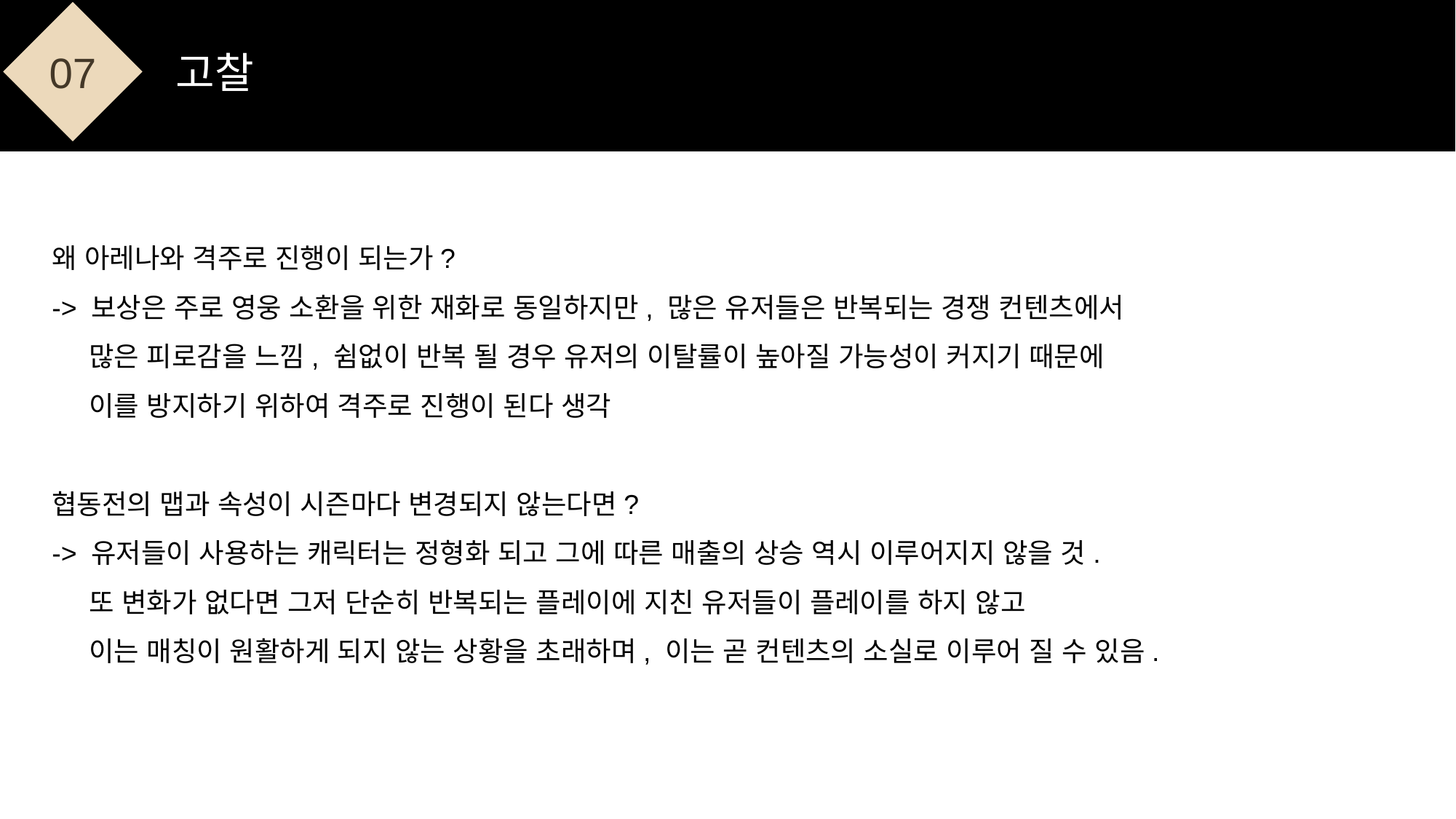

07
고찰
왜 아레나와 격주로 진행이 되는가?
-> 보상은 주로 영웅 소환을 위한 재화로 동일하지만, 많은 유저들은 반복되는 경쟁 컨텐츠에서
    많은 피로감을 느낌, 쉼없이 반복 될 경우 유저의 이탈률이 높아질 가능성이 커지기 때문에
    이를 방지하기 위하여 격주로 진행이 된다 생각

협동전의 맵과 속성이 시즌마다 변경되지 않는다면?
-> 유저들이 사용하는 캐릭터는 정형화 되고 그에 따른 매출의 상승 역시 이루어지지 않을 것.
    또 변화가 없다면 그저 단순히 반복되는 플레이에 지친 유저들이 플레이를 하지 않고
    이는 매칭이 원활하게 되지 않는 상황을 초래하며, 이는 곧 컨텐츠의 소실로 이루어 질 수 있음.